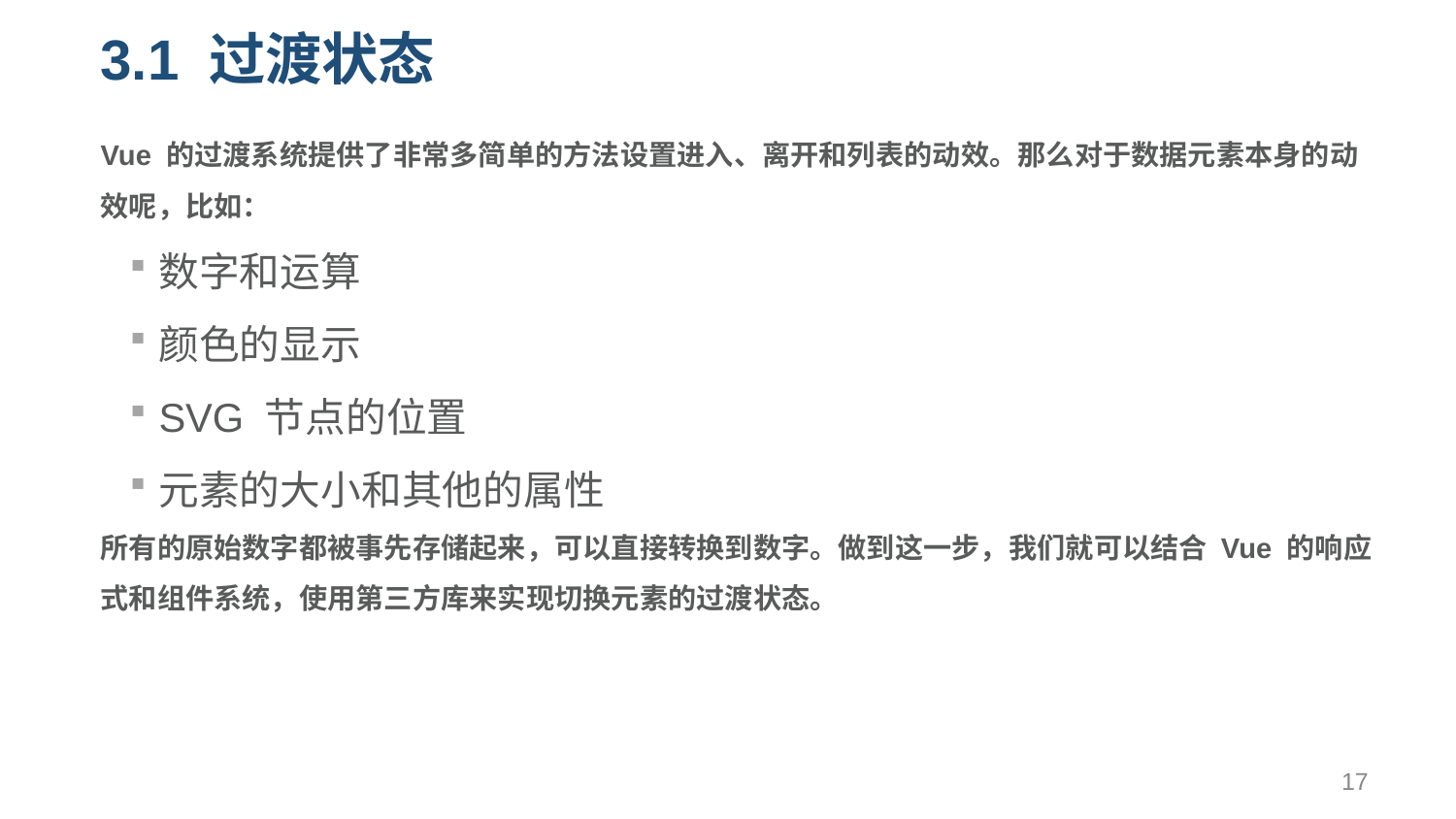

# 3.1 过渡状态
Vue 的过渡系统提供了非常多简单的方法设置进入、离开和列表的动效。那么对于数据元素本身的动效呢，比如：
数字和运算
颜色的显示
SVG 节点的位置
元素的大小和其他的属性
所有的原始数字都被事先存储起来，可以直接转换到数字。做到这一步，我们就可以结合 Vue 的响应式和组件系统，使用第三方库来实现切换元素的过渡状态。
17